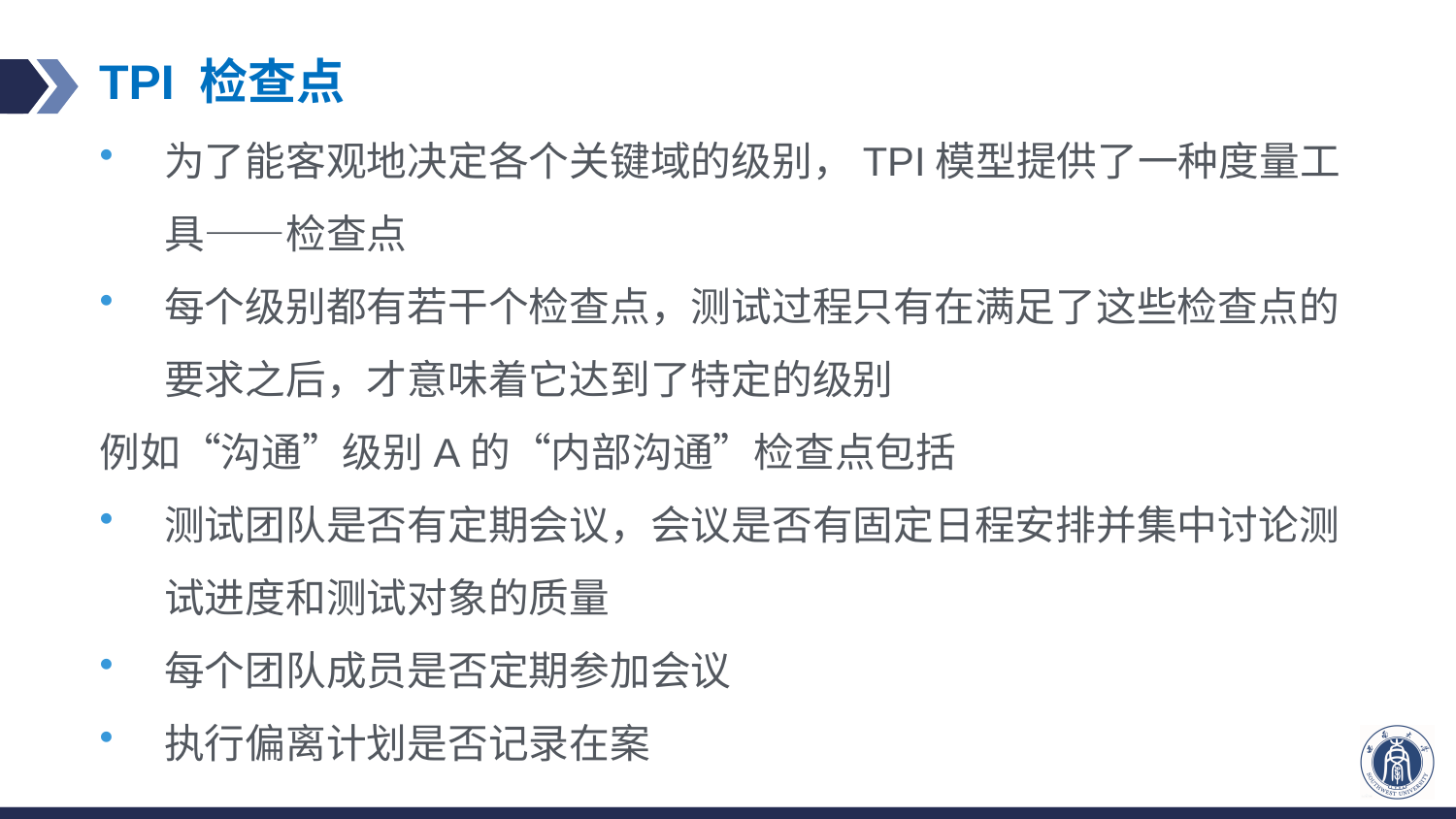

# TPI 检查点
为了能客观地决定各个关键域的级别，TPI模型提供了一种度量工具——检查点
每个级别都有若干个检查点，测试过程只有在满足了这些检查点的要求之后，才意味着它达到了特定的级别
例如“沟通”级别A的“内部沟通”检查点包括
测试团队是否有定期会议，会议是否有固定日程安排并集中讨论测试进度和测试对象的质量
每个团队成员是否定期参加会议
执行偏离计划是否记录在案